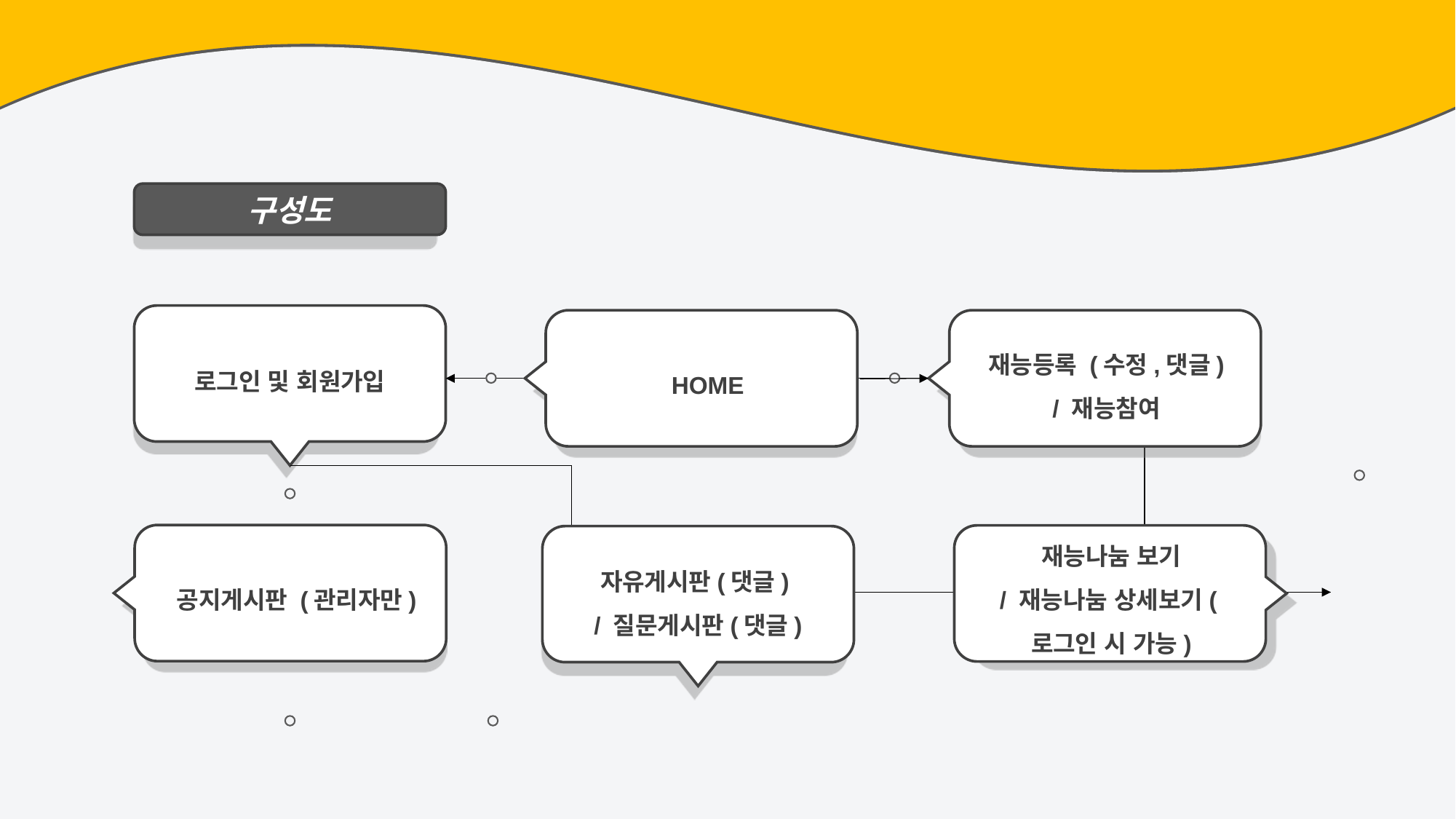

구성도

재능등록 (수정,댓글)
/ 재능참여
로그인 및 회원가입
HOME

재능나눔 보기
/ 재능나눔 상세보기(로그인 시 가능)

자유게시판(댓글)
/ 질문게시판(댓글)
자유게시판/
공지게시판 (관리자만)